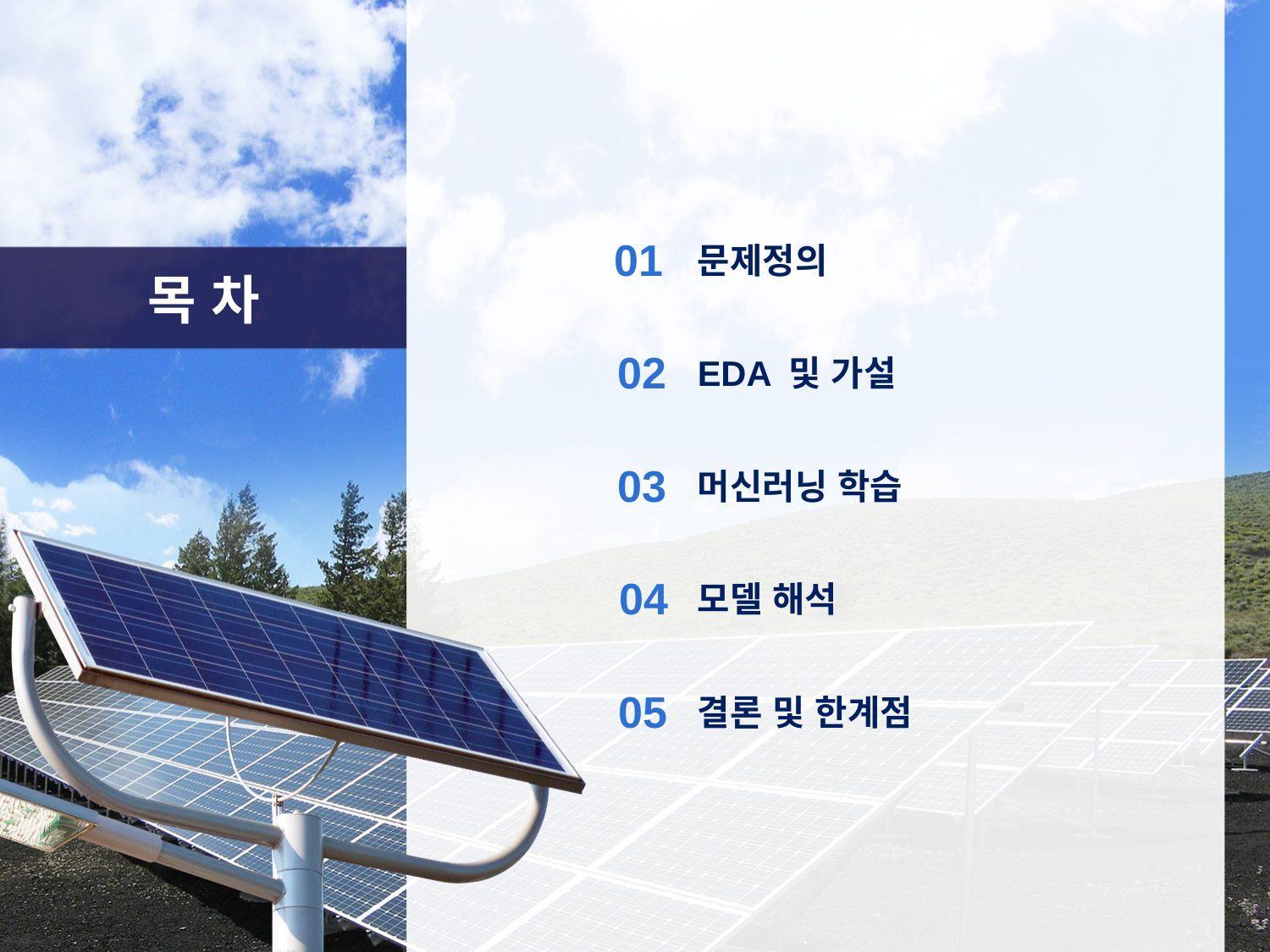

01
문제정의
목 차

02
EDA 및 가설

03
머신러닝 학습

04
모델 해석

05
결론 및 한계점